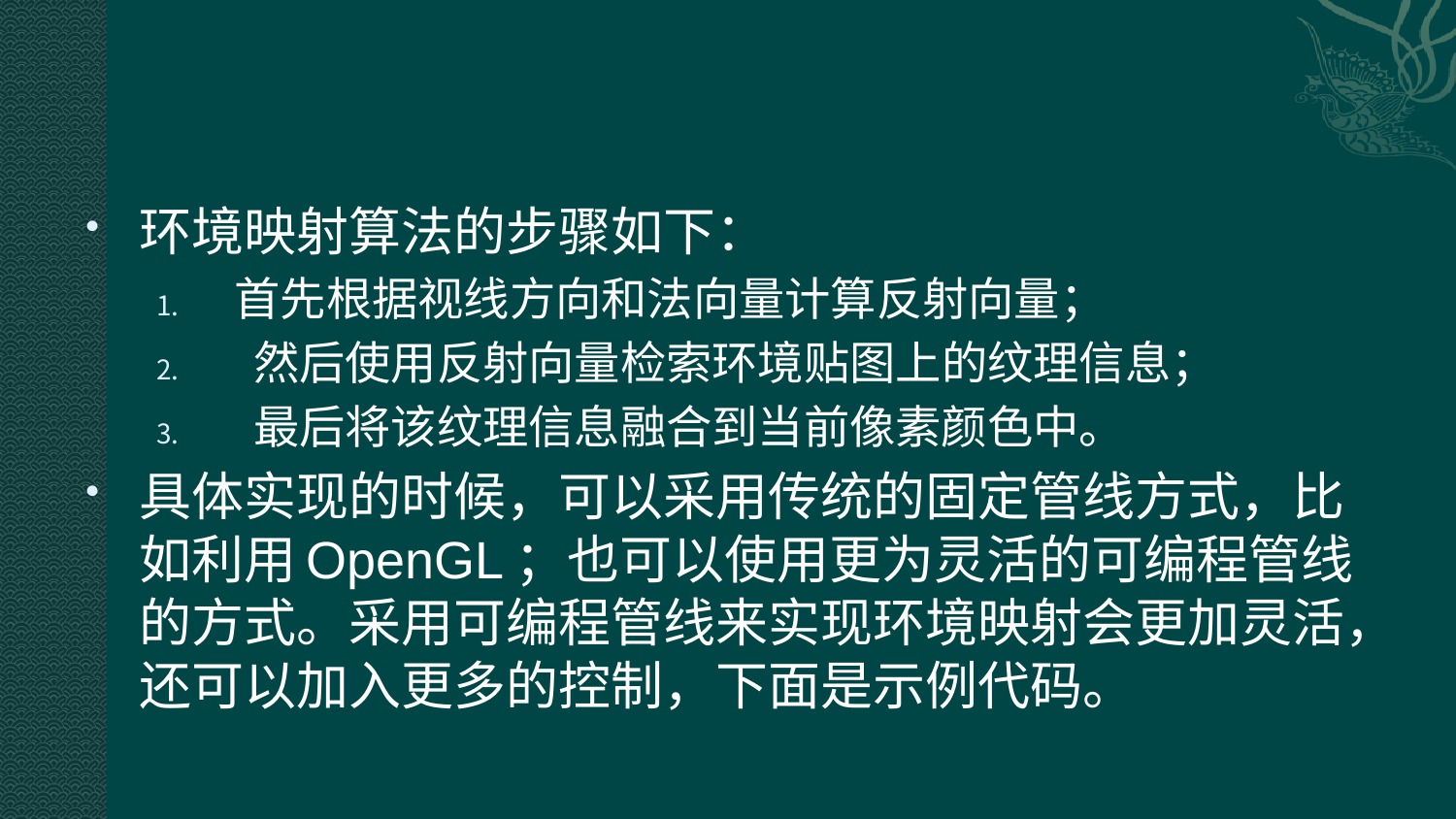

#
环境映射算法的步骤如下：
首先根据视线方向和法向量计算反射向量；
 然后使用反射向量检索环境贴图上的纹理信息；
 最后将该纹理信息融合到当前像素颜色中。
具体实现的时候，可以采用传统的固定管线方式，比如利用OpenGL；也可以使用更为灵活的可编程管线的方式。采用可编程管线来实现环境映射会更加灵活，还可以加入更多的控制，下面是示例代码。